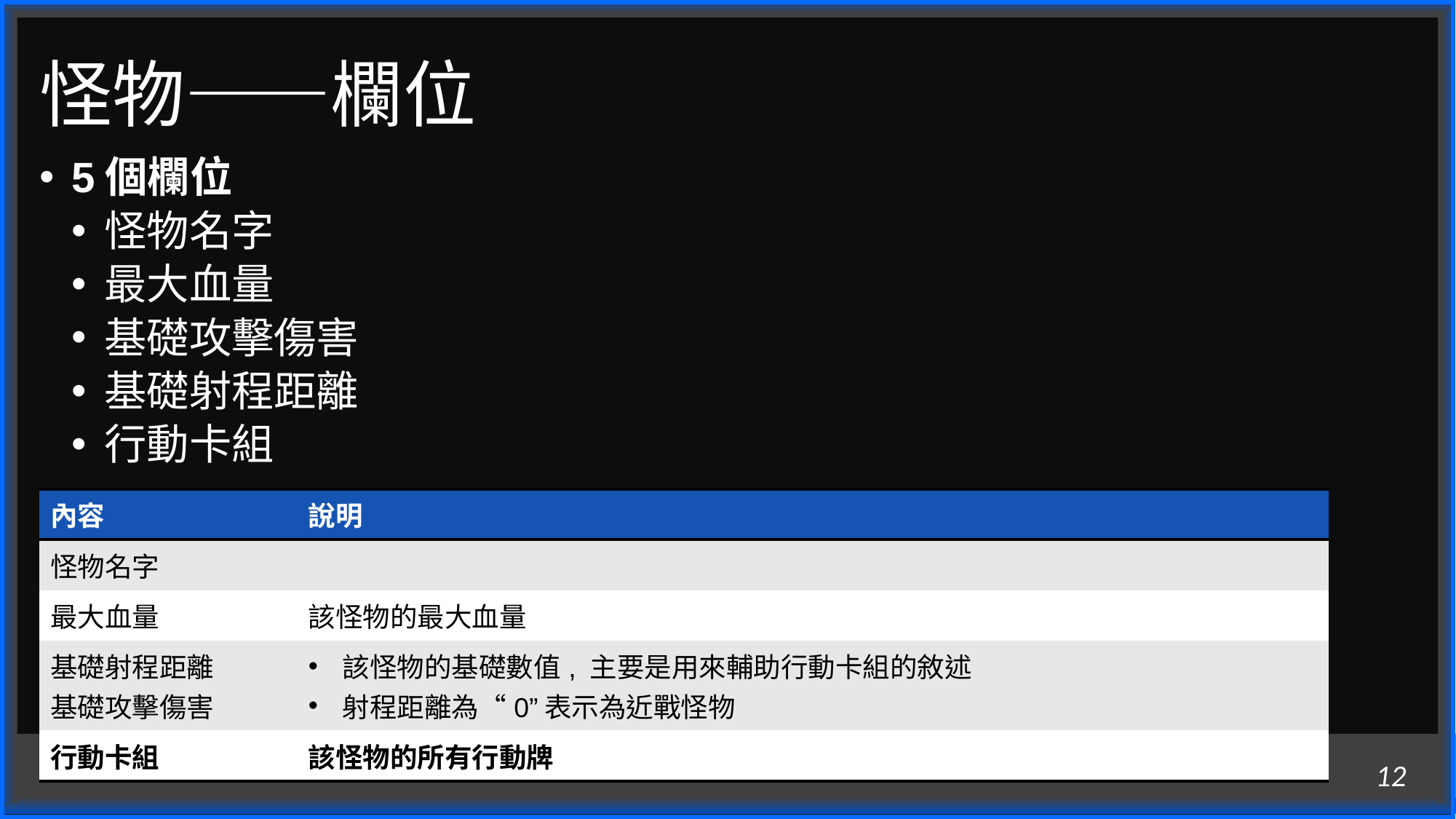

# 怪物——欄位
5個欄位
怪物名字
最大血量
基礎攻擊傷害
基礎射程距離
行動卡組
| 內容 | 說明 |
| --- | --- |
| 怪物名字 |  |
| 最大血量 | 該怪物的最大血量 |
| 基礎射程距離 基礎攻擊傷害 | 該怪物的基礎數值, 主要是用來輔助行動卡組的敘述 射程距離為“0”表示為近戰怪物 |
| 行動卡組 | 該怪物的所有行動牌 |